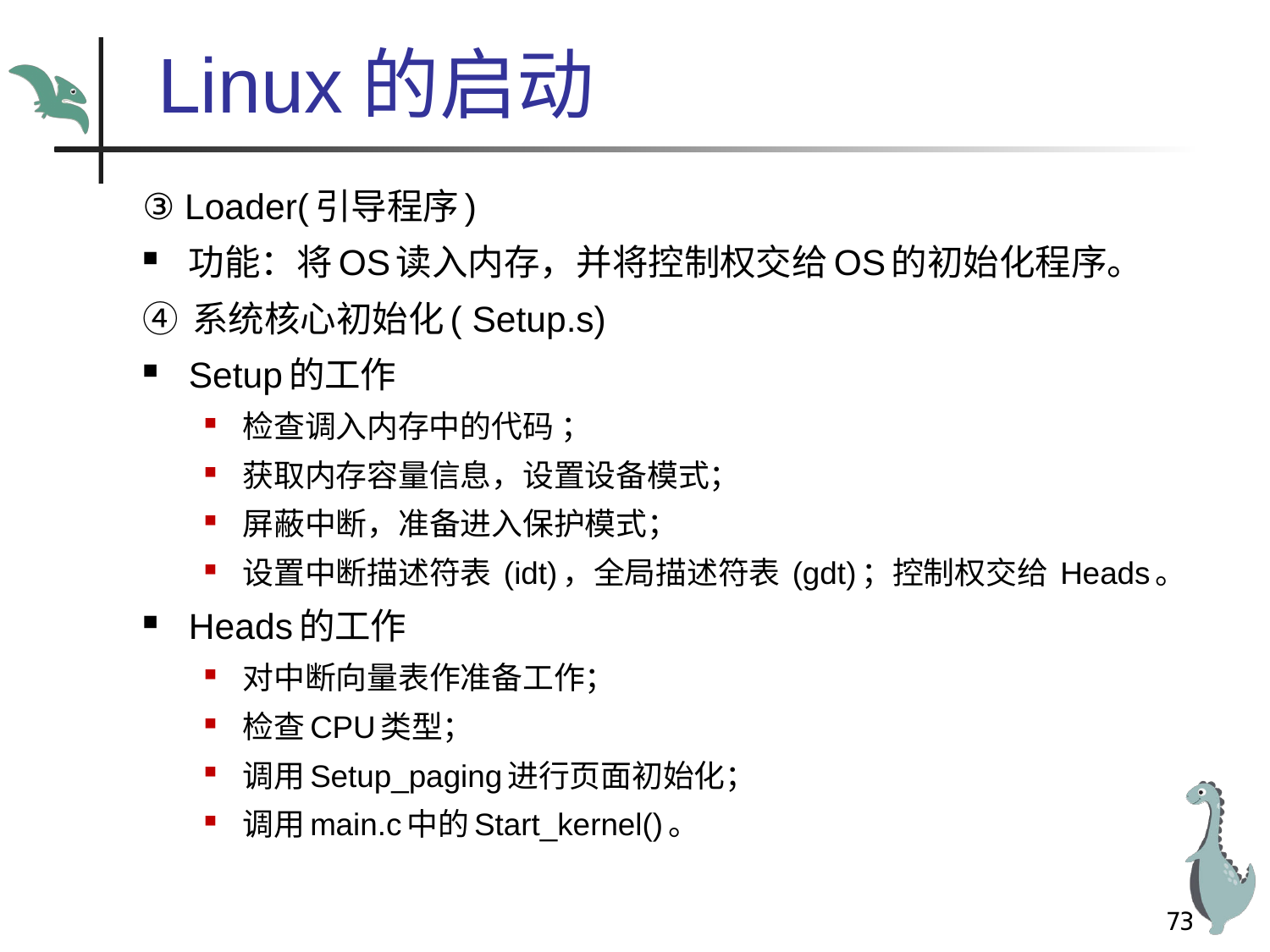

# Linux的启动
③ Loader(引导程序)
功能：将OS读入内存，并将控制权交给OS的初始化程序。
④ 系统核心初始化( Setup.s)
Setup的工作
检查调入内存中的代码 ；
获取内存容量信息，设置设备模式；
屏蔽中断，准备进入保护模式；
设置中断描述符表 (idt)，全局描述符表 (gdt)；控制权交给 Heads。
Heads的工作
对中断向量表作准备工作；
检查CPU类型；
调用Setup_paging进行页面初始化；
调用main.c中的Start_kernel()。

73